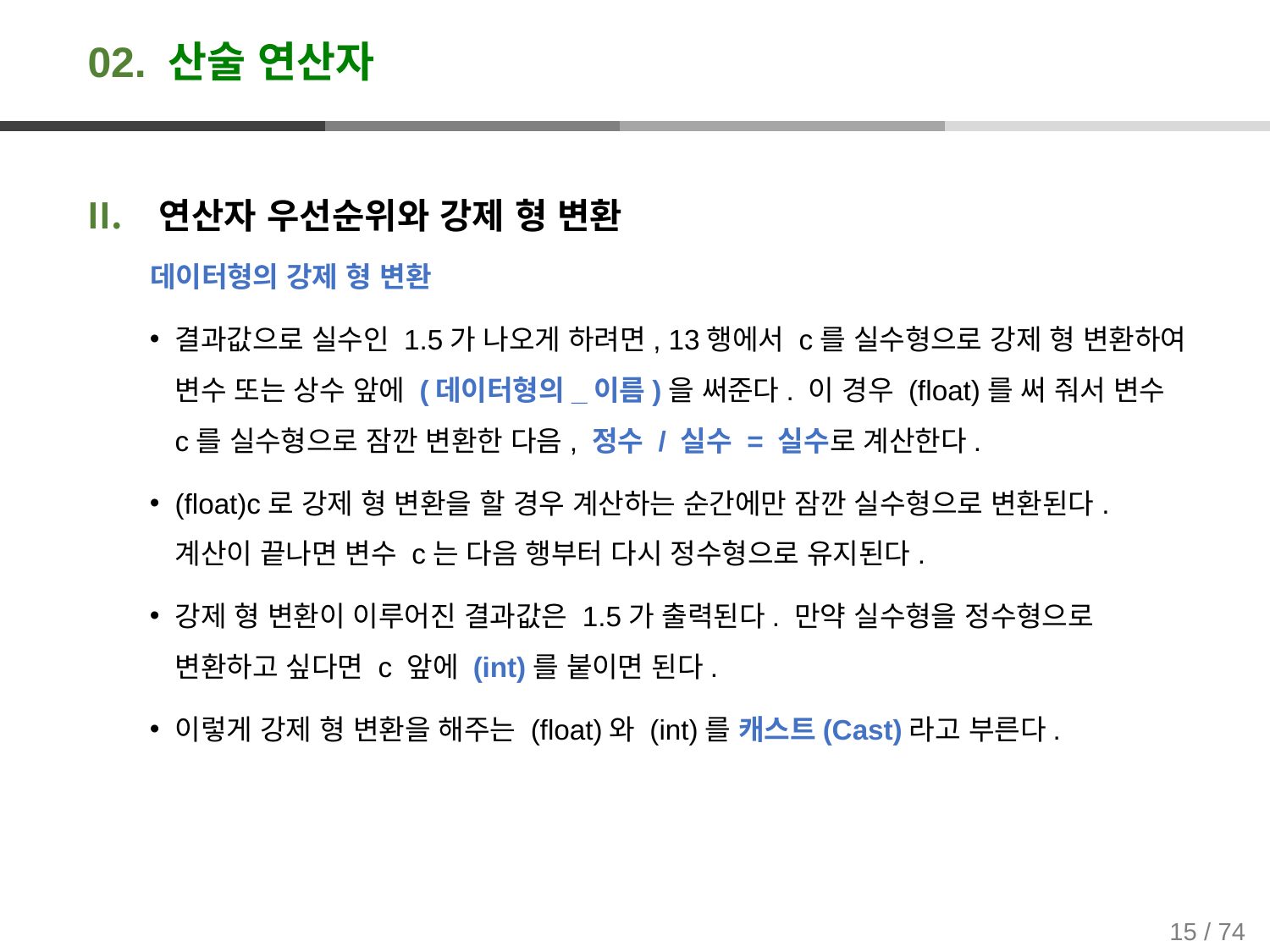

# 02. 산술 연산자
연산자 우선순위와 강제 형 변환
데이터형의 강제 형 변환
결과값으로 실수인 1.5가 나오게 하려면, 13행에서 c를 실수형으로 강제 형 변환하여 변수 또는 상수 앞에 (데이터형의_이름)을 써준다. 이 경우 (float)를 써 줘서 변수 c를 실수형으로 잠깐 변환한 다음, 정수 / 실수 = 실수로 계산한다.
(float)c로 강제 형 변환을 할 경우 계산하는 순간에만 잠깐 실수형으로 변환된다. 계산이 끝나면 변수 c는 다음 행부터 다시 정수형으로 유지된다.
강제 형 변환이 이루어진 결과값은 1.5가 출력된다. 만약 실수형을 정수형으로 변환하고 싶다면 c 앞에 (int)를 붙이면 된다.
이렇게 강제 형 변환을 해주는 (float)와 (int)를 캐스트(Cast)라고 부른다.